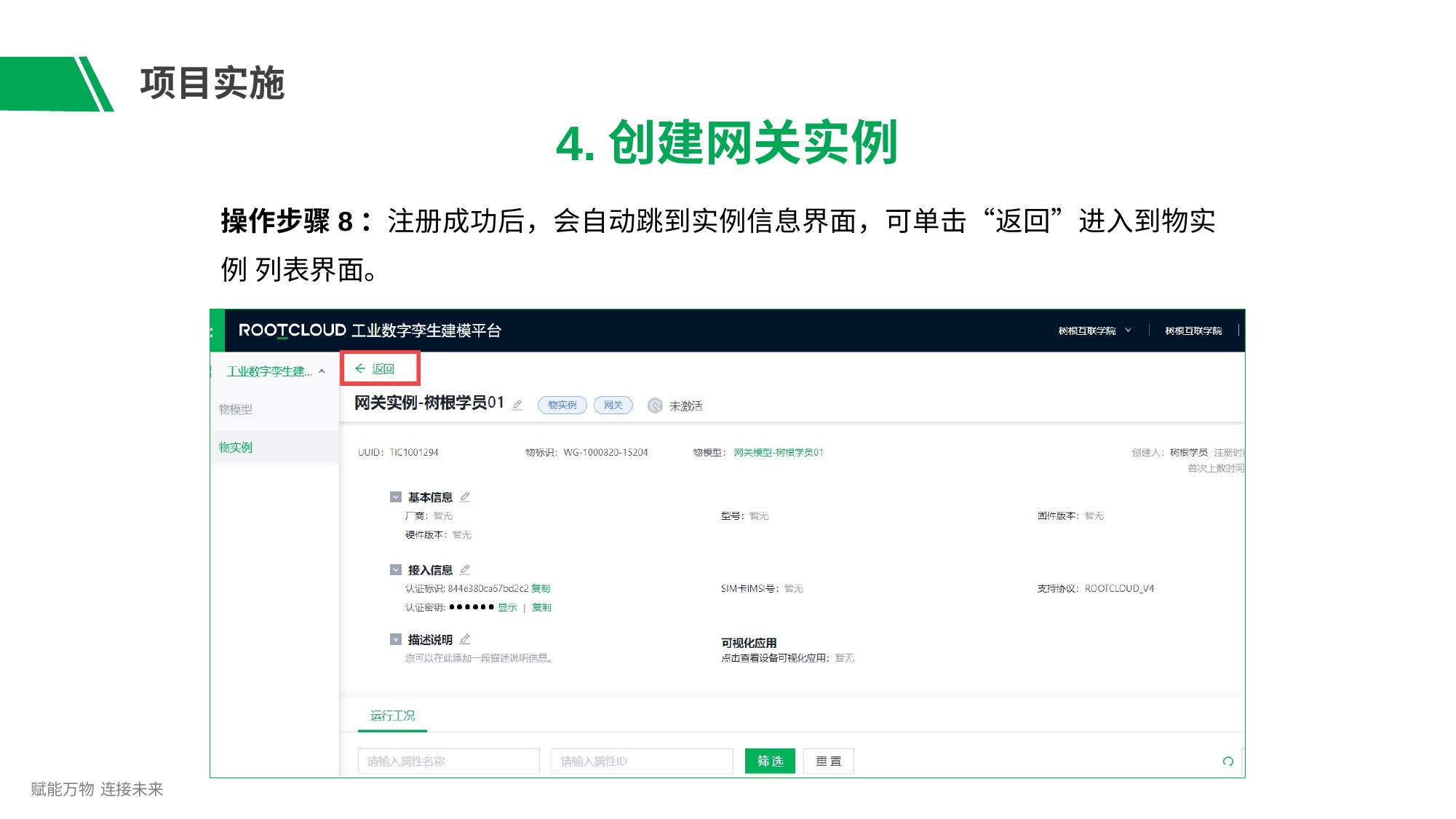

# 项目实施
4.创建网关实例
操作步骤8：注册成功后，会自动跳到实例信息界面，可单击“返回”进入到物实例 列表界面。

赋能万物 连接未来